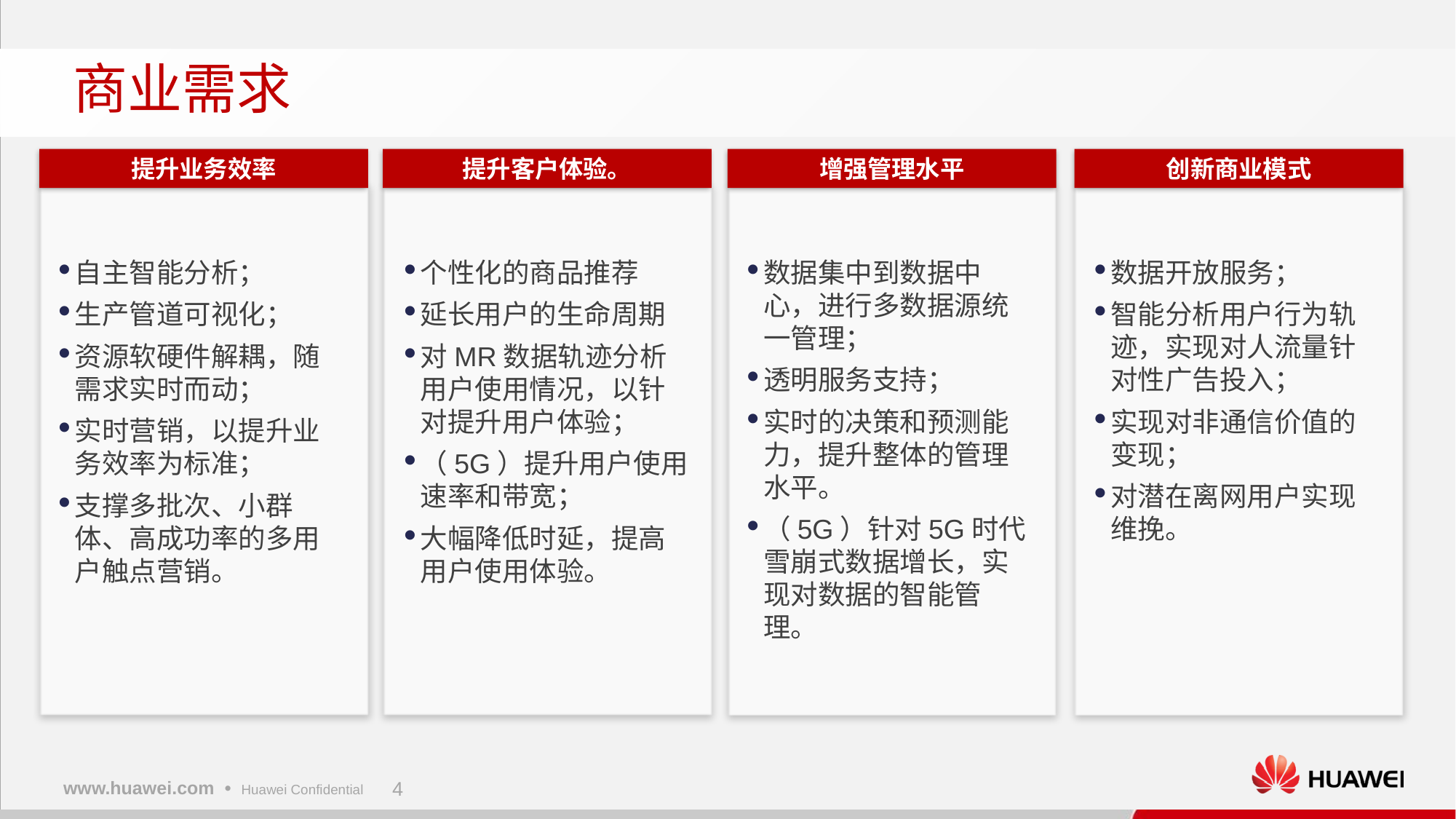

商业需求
提升业务效率
提升客户体验。
增强管理水平
创新商业模式

自主智能分析；
生产管道可视化；
资源软硬件解耦，随需求实时而动；
实时营销，以提升业务效率为标准；
支撑多批次、小群体、高成功率的多用户触点营销。

个性化的商品推荐
延长用户的生命周期
对MR数据轨迹分析用户使用情况，以针对提升用户体验；
（5G）提升用户使用速率和带宽；
大幅降低时延，提高用户使用体验。

数据集中到数据中心，进行多数据源统一管理；
透明服务支持；
实时的决策和预测能力，提升整体的管理水平。
（5G）针对5G时代雪崩式数据增长，实现对数据的智能管理。

数据开放服务；
智能分析用户行为轨迹，实现对人流量针对性广告投入；
实现对非通信价值的变现；
对潜在离网用户实现维挽。